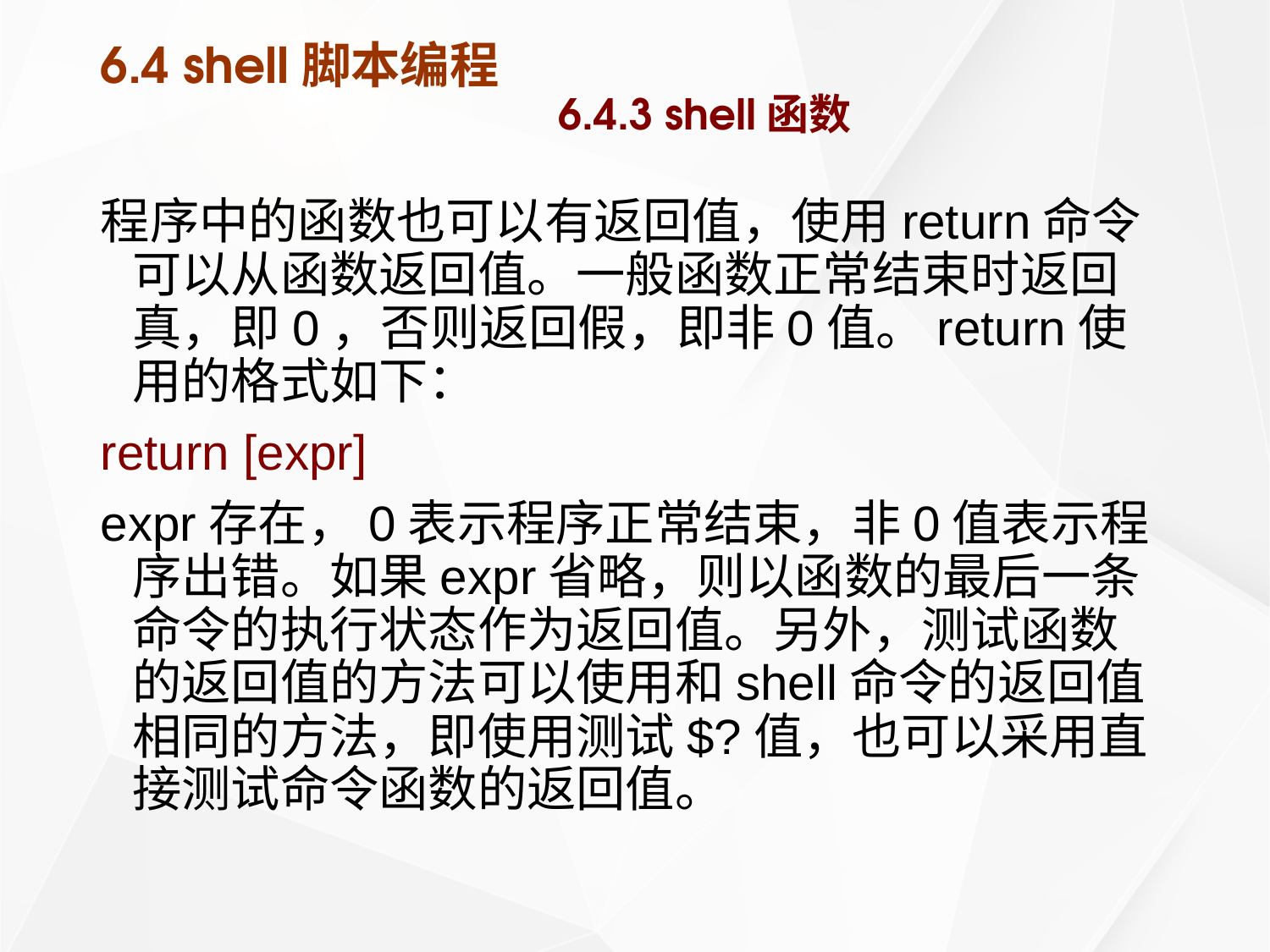

# 6.4 shell脚本编程 6.4.3 shell函数
程序中的函数也可以有返回值，使用return命令可以从函数返回值。一般函数正常结束时返回真，即0，否则返回假，即非0值。return使用的格式如下：
return [expr]
expr存在，0表示程序正常结束，非0值表示程序出错。如果expr省略，则以函数的最后一条命令的执行状态作为返回值。另外，测试函数的返回值的方法可以使用和shell命令的返回值相同的方法，即使用测试$?值，也可以采用直接测试命令函数的返回值。